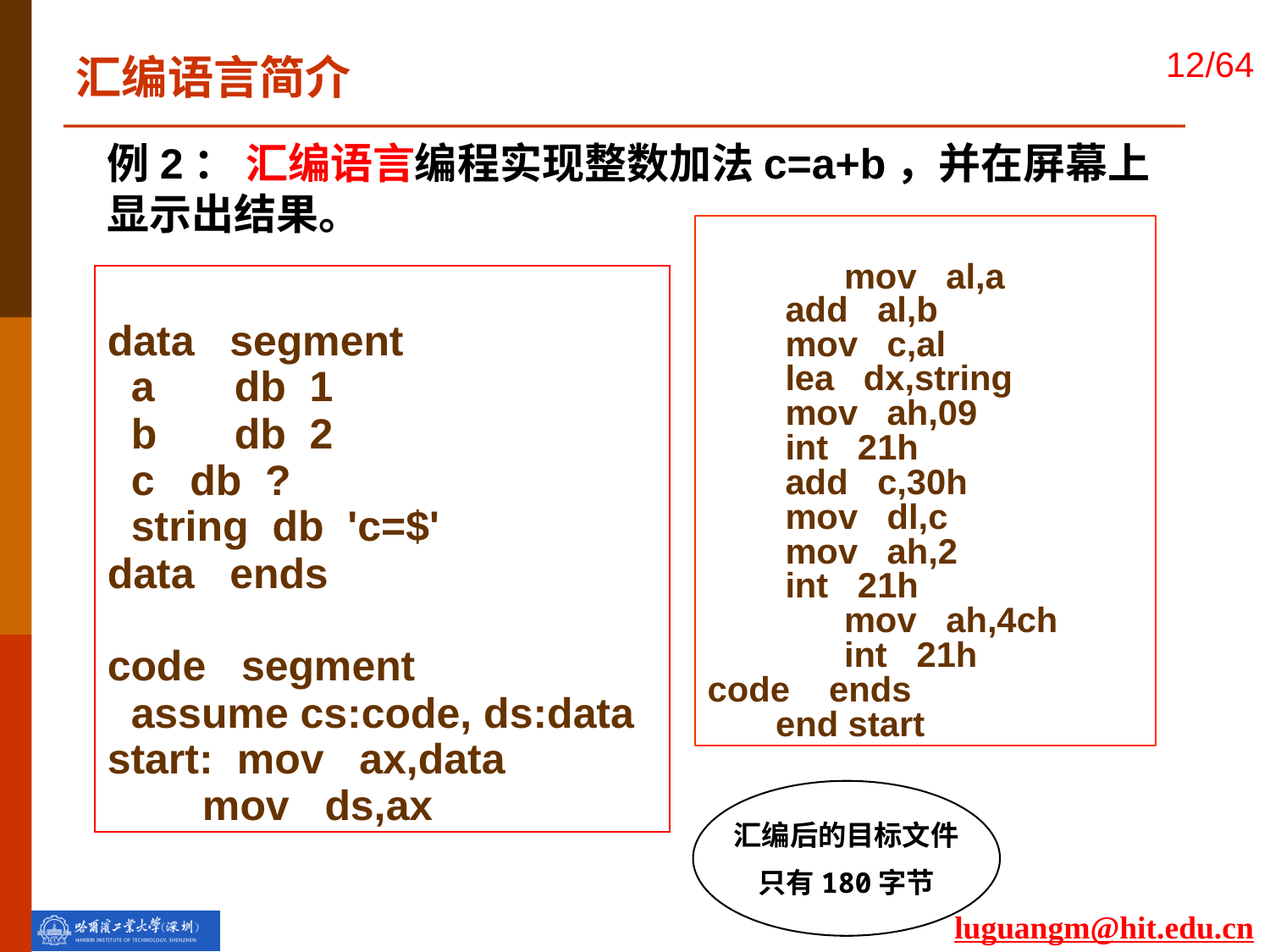

汇编语言简介
例2： 汇编语言编程实现整数加法c=a+b，并在屏幕上显示出结果。

	 mov   al,a
        add   al,b
        mov   c,al
        lea   dx,string
        mov   ah,09
        int   21h
        add   c,30h
        mov   dl,c
        mov   ah,2
        int   21h
    	 mov   ah,4ch
    	 int   21h
code    ends
       end start

data   segment
  a	db  1
  b	db  2
  c   db  ?
  string  db  'c=$'
data   ends

code   segment
  assume cs:code, ds:data
start:  mov   ax,data
        mov   ds,ax
汇编后的目标文件
只有180字节